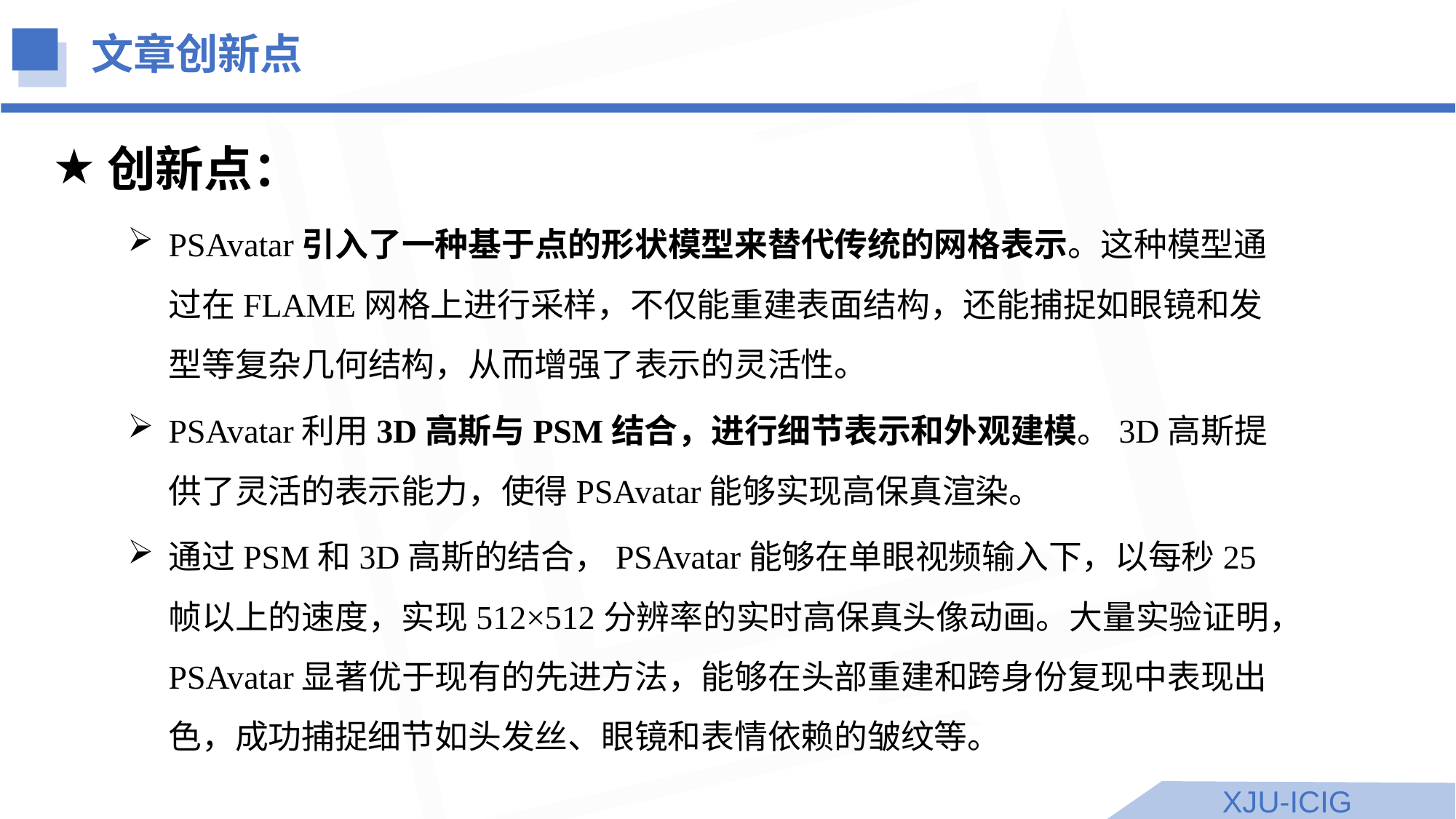

文章创新点

创新点：
PSAvatar引入了一种基于点的形状模型来替代传统的网格表示。这种模型通过在FLAME网格上进行采样，不仅能重建表面结构，还能捕捉如眼镜和发型等复杂几何结构，从而增强了表示的灵活性。
PSAvatar利用3D高斯与PSM结合，进行细节表示和外观建模。3D高斯提供了灵活的表示能力，使得PSAvatar能够实现高保真渲染。
通过PSM和3D高斯的结合，PSAvatar能够在单眼视频输入下，以每秒25帧以上的速度，实现512×512分辨率的实时高保真头像动画。大量实验证明，PSAvatar显著优于现有的先进方法，能够在头部重建和跨身份复现中表现出色，成功捕捉细节如头发丝、眼镜和表情依赖的皱纹等。
XJU-ICIG